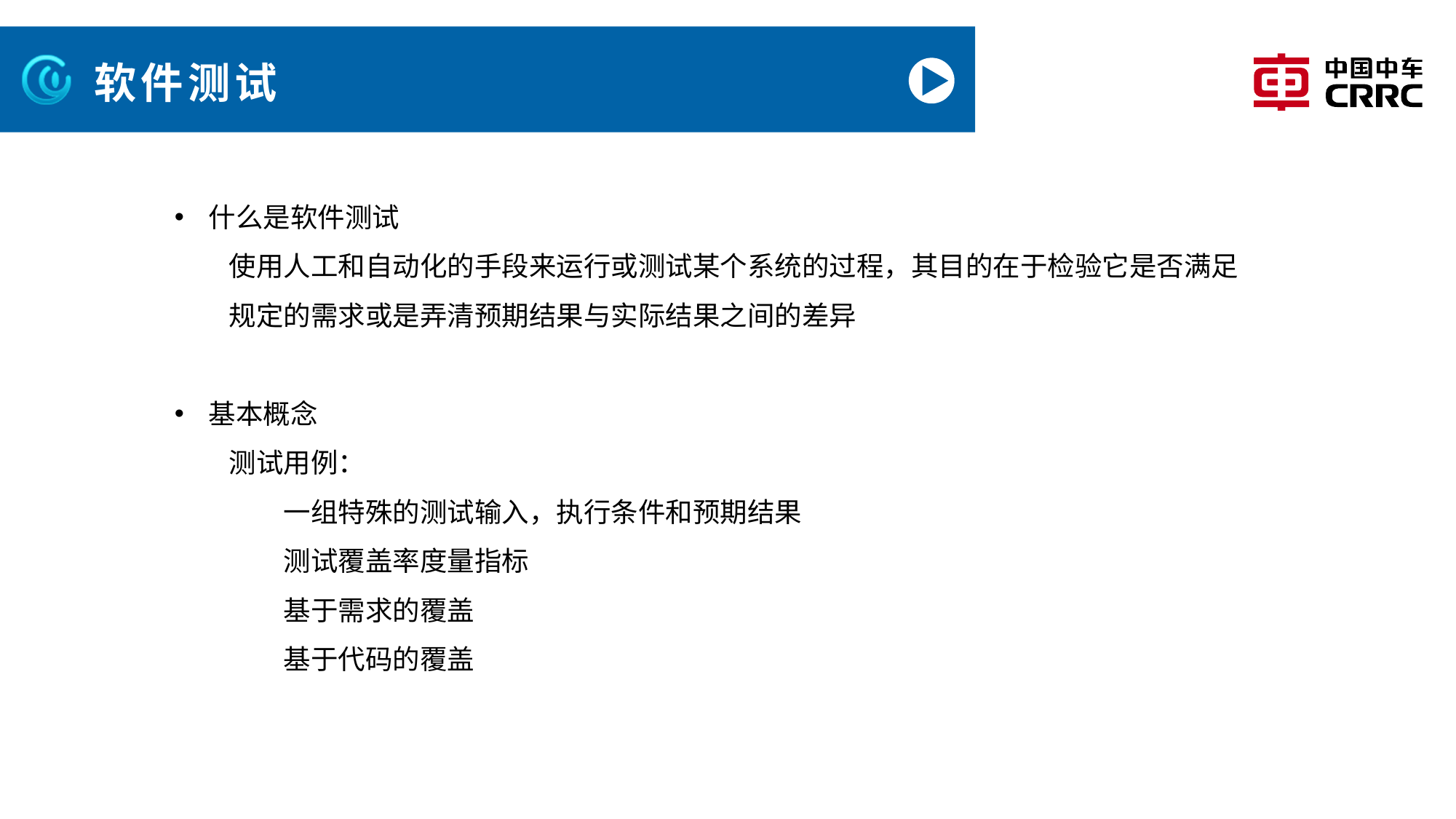

# 软件测试
什么是软件测试
使用人工和自动化的手段来运行或测试某个系统的过程，其目的在于检验它是否满足规定的需求或是弄清预期结果与实际结果之间的差异

基本概念
测试用例：
一组特殊的测试输入，执行条件和预期结果
测试覆盖率度量指标
基于需求的覆盖
基于代码的覆盖
71